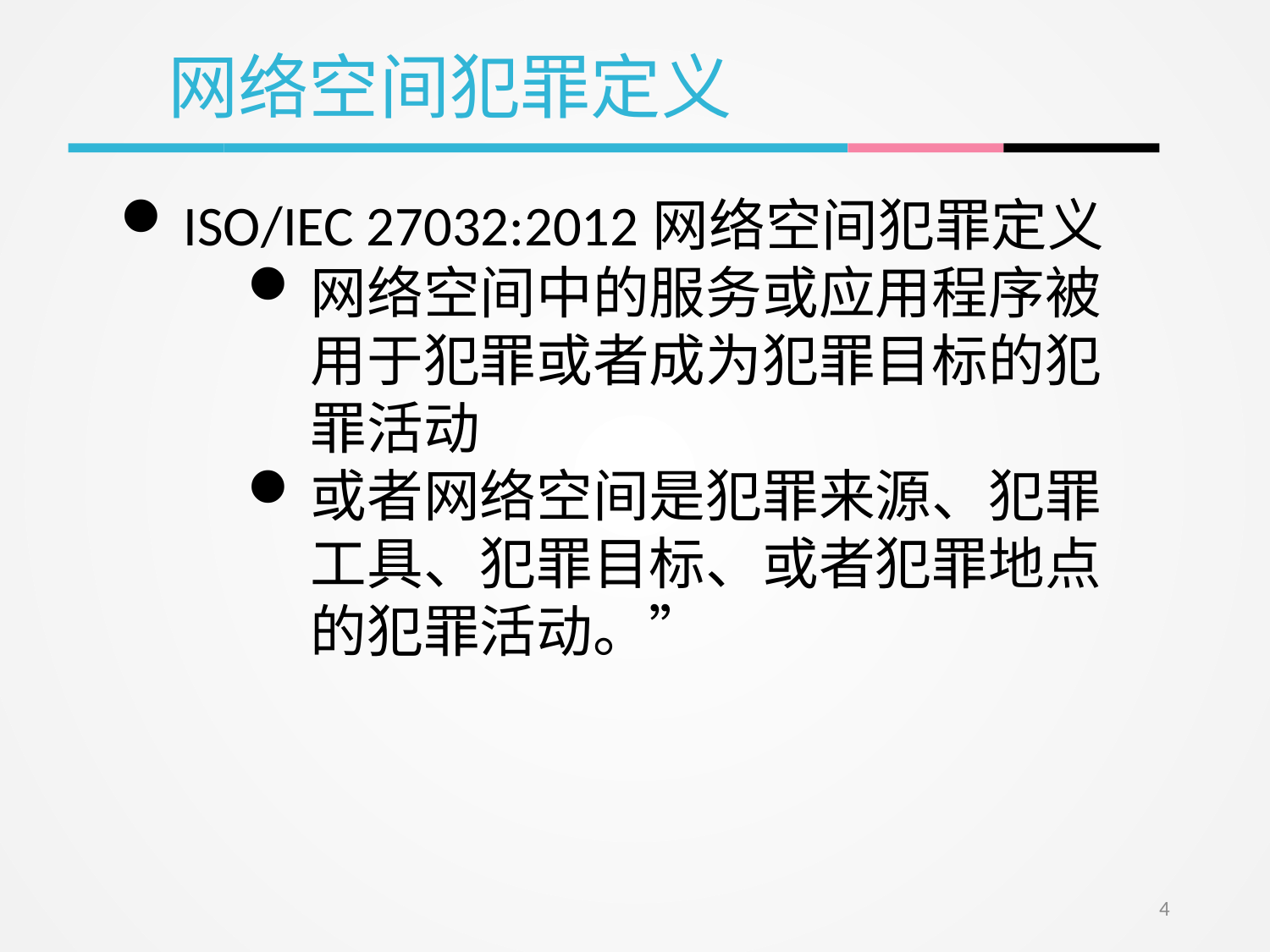

网络空间犯罪定义

ISO/IEC 27032:2012网络空间犯罪定义
网络空间中的服务或应用程序被用于犯罪或者成为犯罪目标的犯罪活动
或者网络空间是犯罪来源、犯罪工具、犯罪目标、或者犯罪地点的犯罪活动。”
4